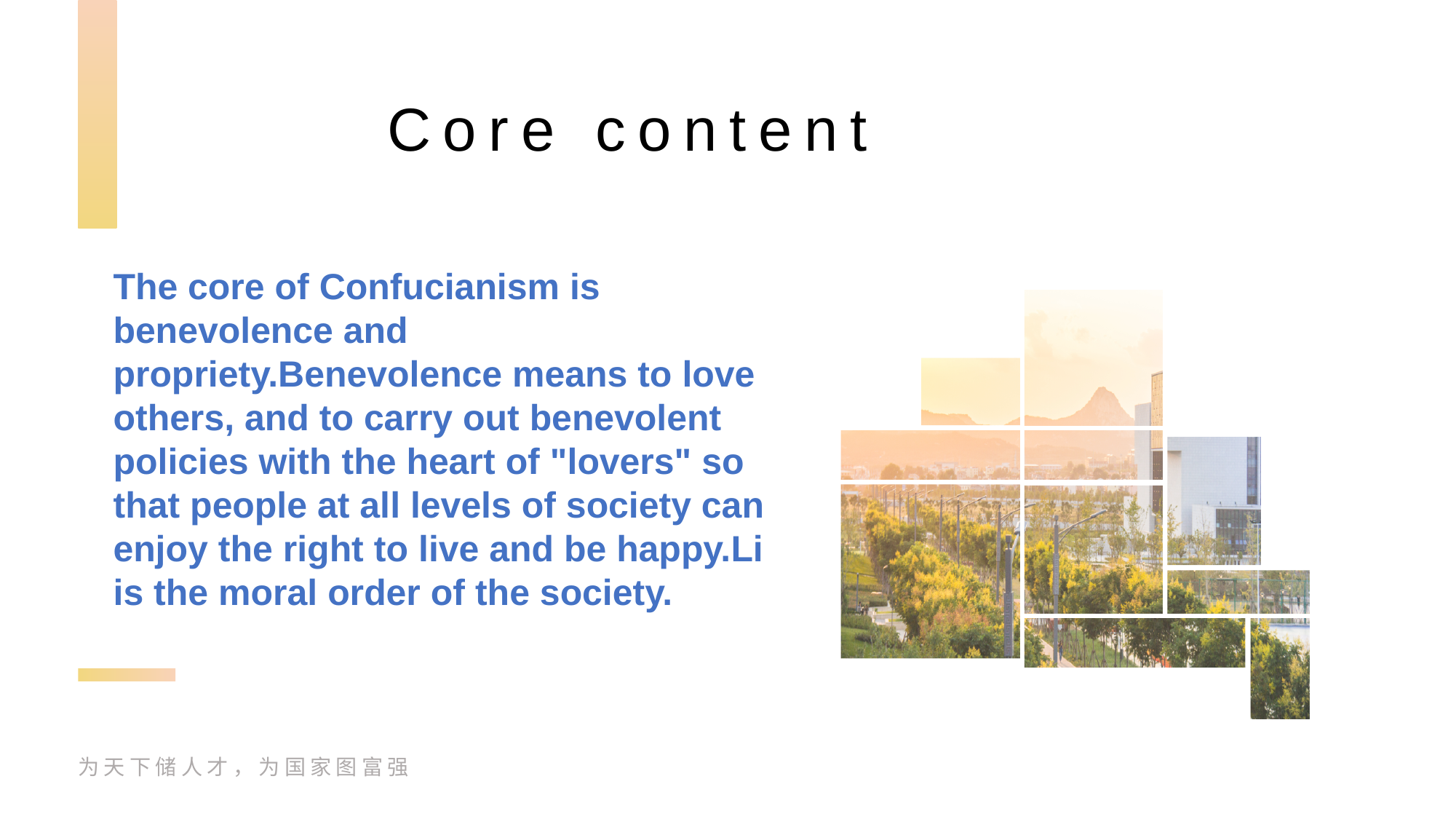

Core content

The core of Confucianism is benevolence and propriety.Benevolence means to love others, and to carry out benevolent policies with the heart of "lovers" so that people at all levels of society can enjoy the right to live and be happy.Li is the moral order of the society.

为天下储人才，为国家图富强